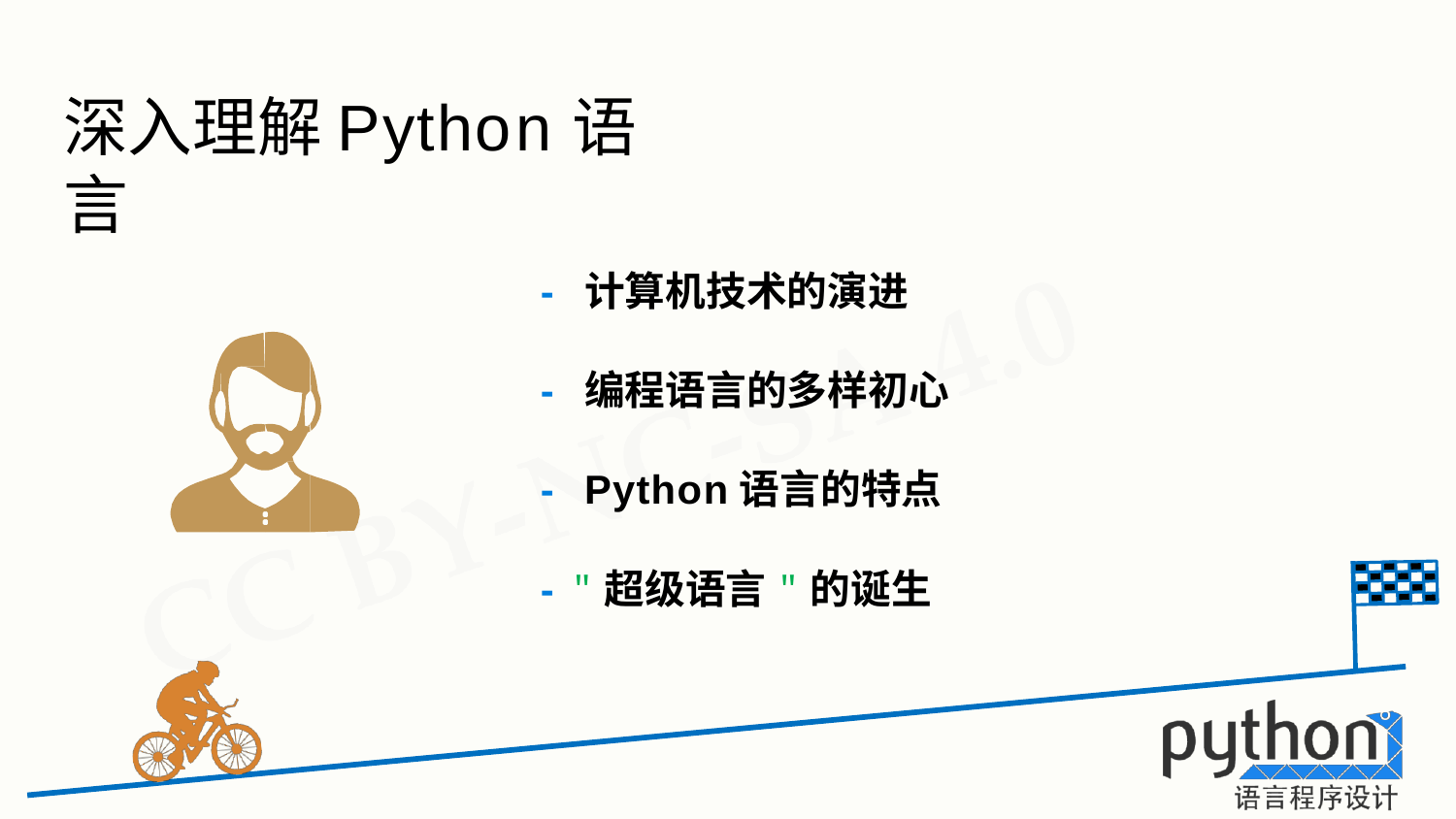

# 深入理解Python语言
-	计算机技术的演进

-	编程语言的多样初心

-	Python语言的特点

- "超级语言"的诞生